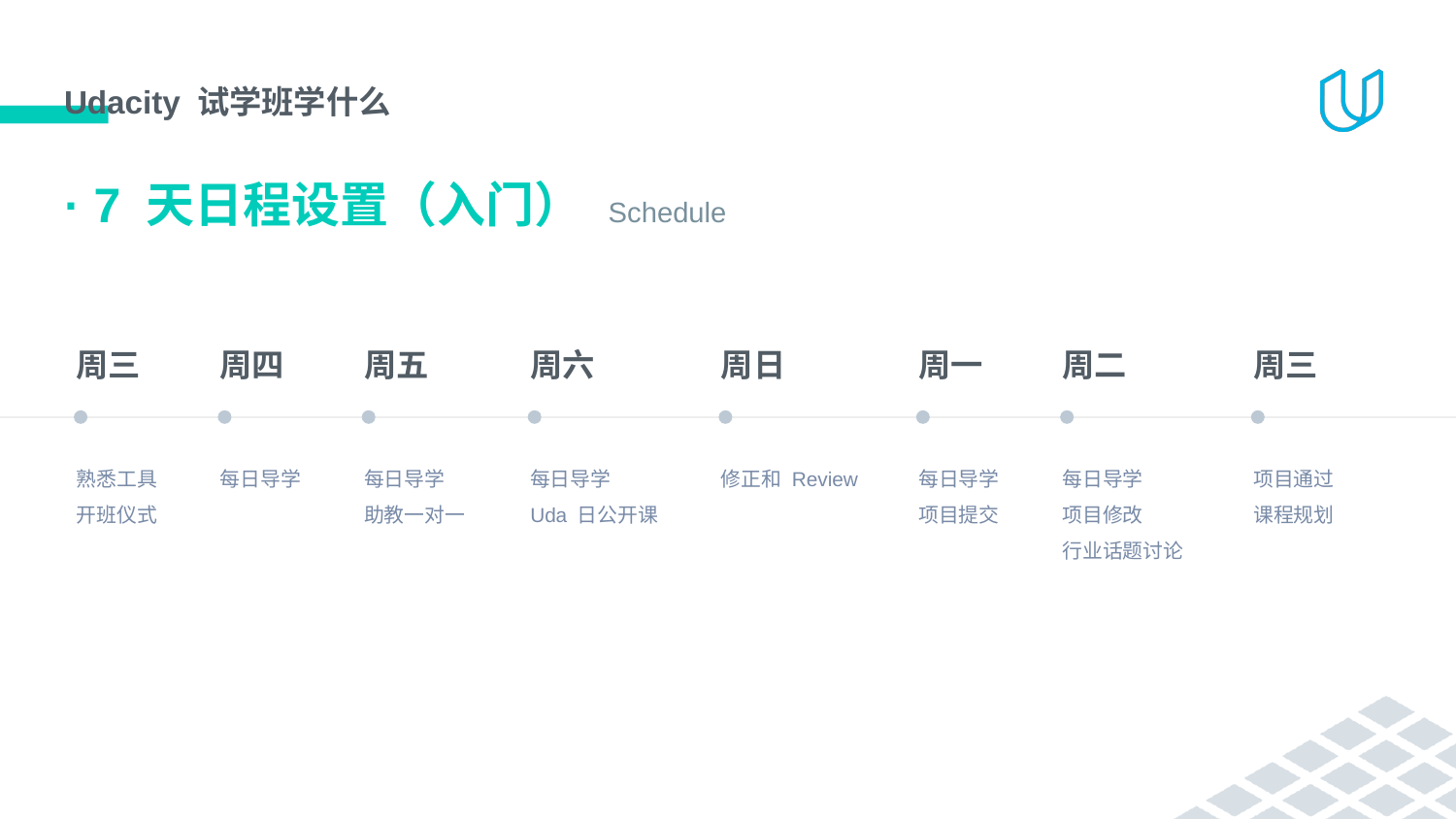

# Udacity 试学班学什么

· 7 天日程设置（入门） Schedule
周三
周四
周五
周六
周日
周一
周二
周三

熟悉工具
开班仪式
每日导学
每日导学
助教一对一
每日导学
Uda 日公开课
修正和 Review
每日导学
项目提交
每日导学
项目修改
行业话题讨论
项目通过
课程规划